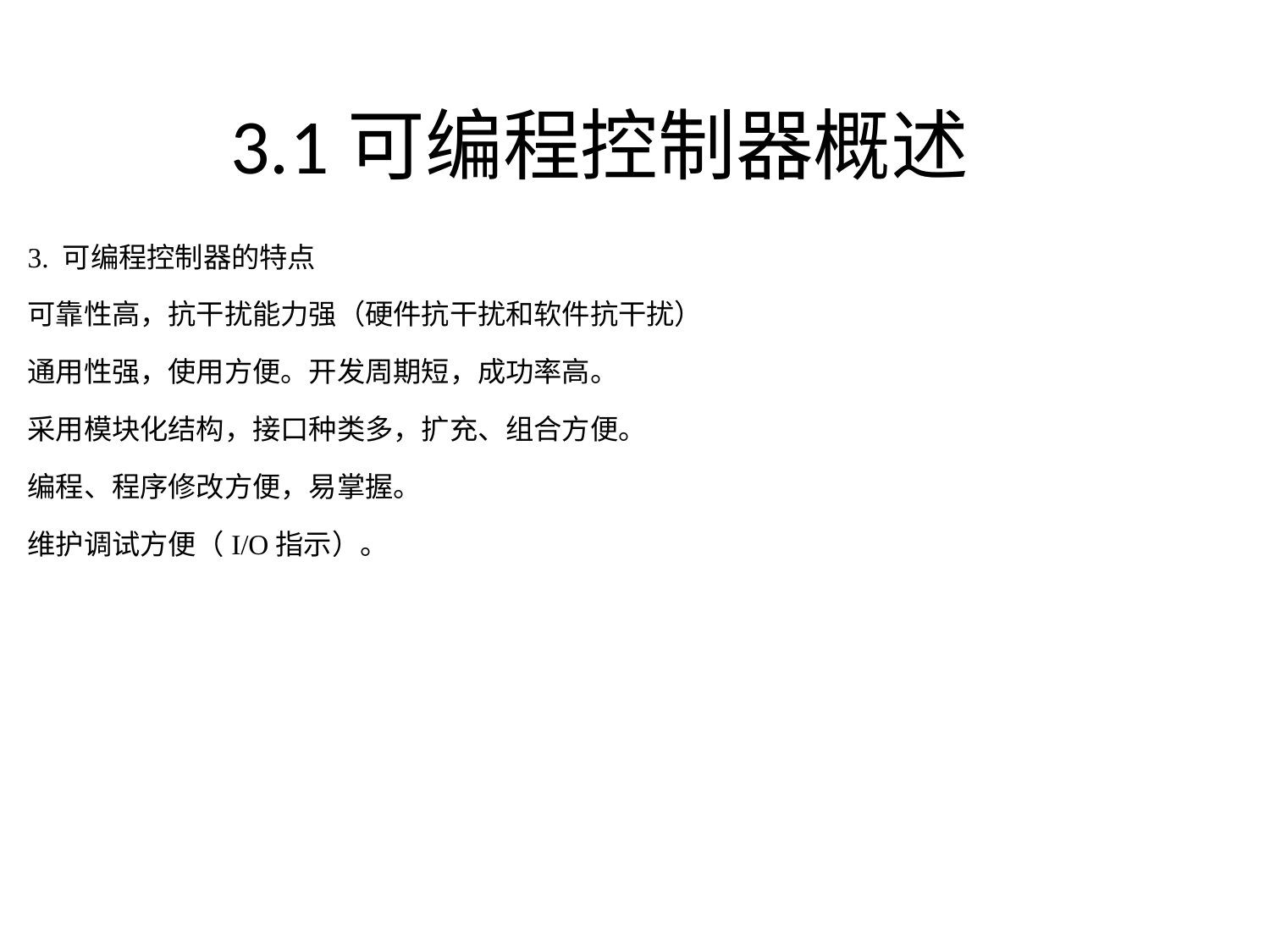

# 3.1可编程控制器概述
3. 可编程控制器的特点
可靠性高，抗干扰能力强（硬件抗干扰和软件抗干扰）
通用性强，使用方便。开发周期短，成功率高。
采用模块化结构，接口种类多，扩充、组合方便。
编程、程序修改方便，易掌握。
维护调试方便（I/O指示）。